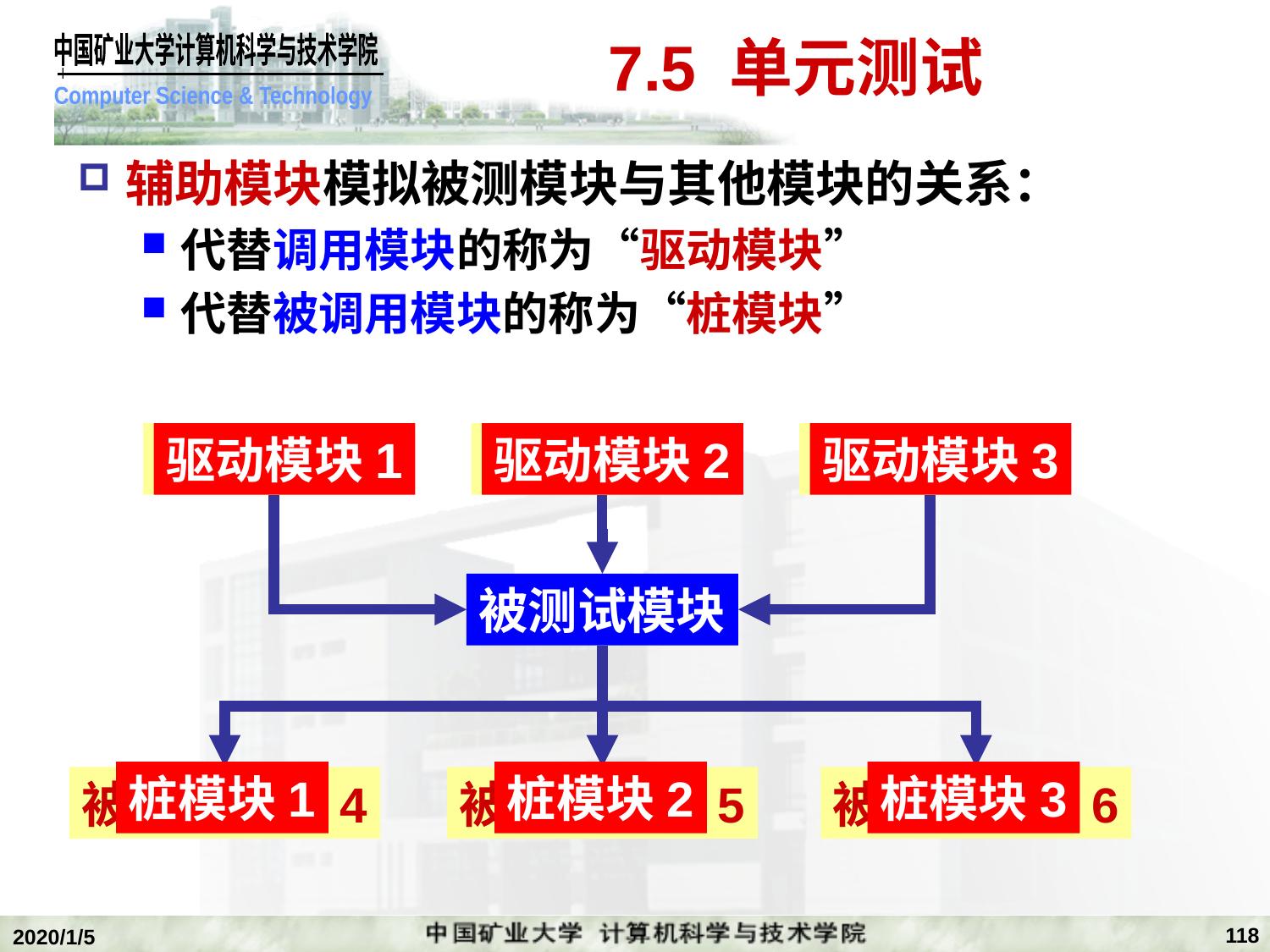

# 7.5 单元测试
辅助模块模拟被测模块与其他模块的关系：
代替调用模块的称为“驱动模块”
代替被调用模块的称为“桩模块”
调用模块1
驱动模块1
调用模块2
驱动模块2
调用模块3
驱动模块3
被测试模块
桩模块1
桩模块2
桩模块3
被调用模块4
被调用模块5
被调用模块6
118
2020/1/5